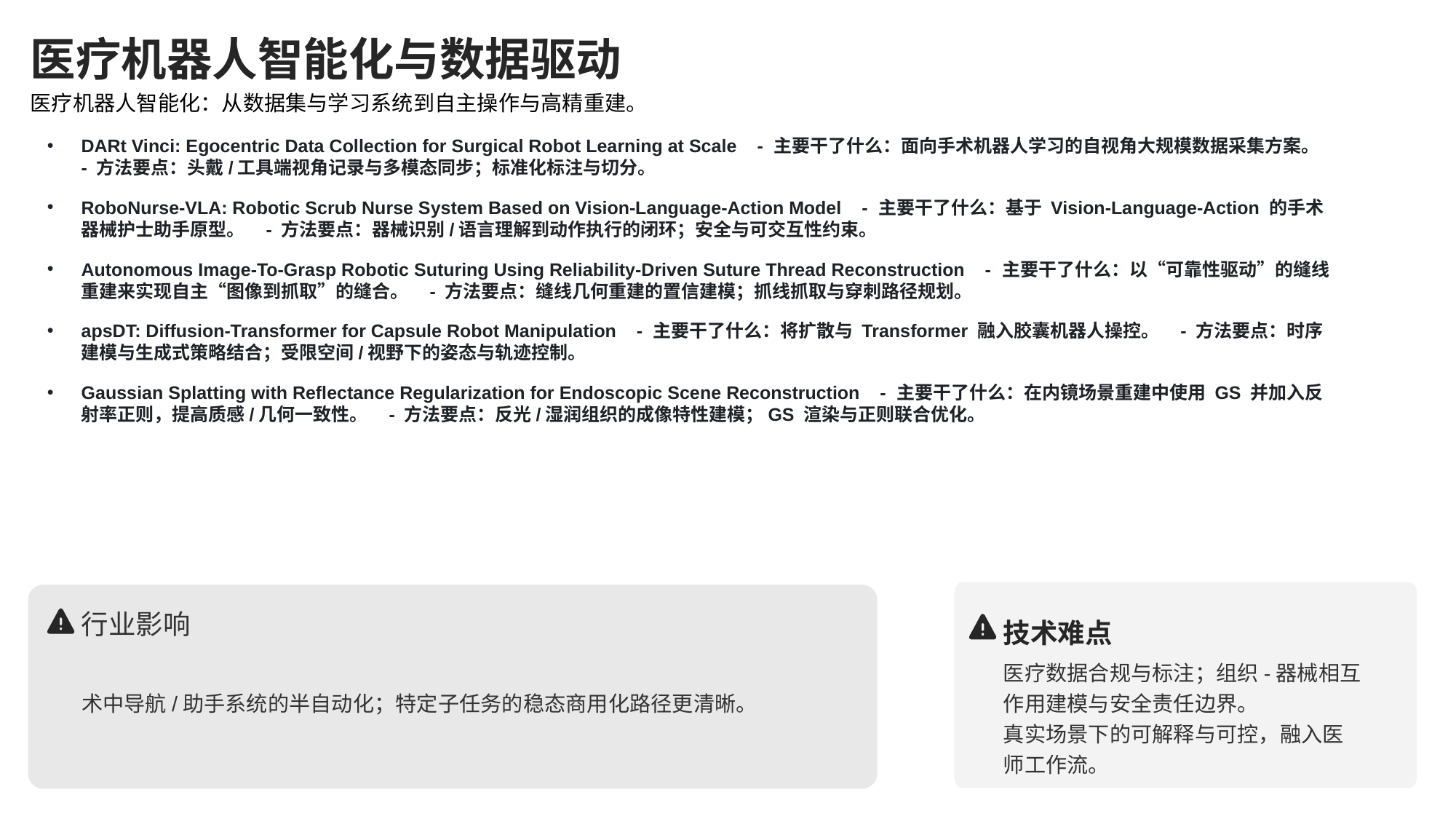

医疗机器人智能化与数据驱动
医疗机器人智能化：从数据集与学习系统到自主操作与高精重建。
DARt Vinci: Egocentric Data Collection for Surgical Robot Learning at Scale    - 主要干了什么：面向手术机器人学习的自视角大规模数据采集方案。    - 方法要点：头戴/工具端视角记录与多模态同步；标准化标注与切分。
RoboNurse-VLA: Robotic Scrub Nurse System Based on Vision-Language-Action Model    - 主要干了什么：基于 Vision-Language-Action 的手术器械护士助手原型。    - 方法要点：器械识别/语言理解到动作执行的闭环；安全与可交互性约束。
Autonomous Image-To-Grasp Robotic Suturing Using Reliability-Driven Suture Thread Reconstruction    - 主要干了什么：以“可靠性驱动”的缝线重建来实现自主“图像到抓取”的缝合。    - 方法要点：缝线几何重建的置信建模；抓线抓取与穿刺路径规划。
apsDT: Diffusion-Transformer for Capsule Robot Manipulation    - 主要干了什么：将扩散与 Transformer 融入胶囊机器人操控。    - 方法要点：时序建模与生成式策略结合；受限空间/视野下的姿态与轨迹控制。
Gaussian Splatting with Reflectance Regularization for Endoscopic Scene Reconstruction    - 主要干了什么：在内镜场景重建中使用 GS 并加入反射率正则，提高质感/几何一致性。    - 方法要点：反光/湿润组织的成像特性建模；GS 渲染与正则联合优化。

行业影响
技术难点

医疗数据合规与标注；组织-器械相互作用建模与安全责任边界。
真实场景下的可解释与可控，融入医师工作流。

术中导航/助手系统的半自动化；特定子任务的稳态商用化路径更清晰。